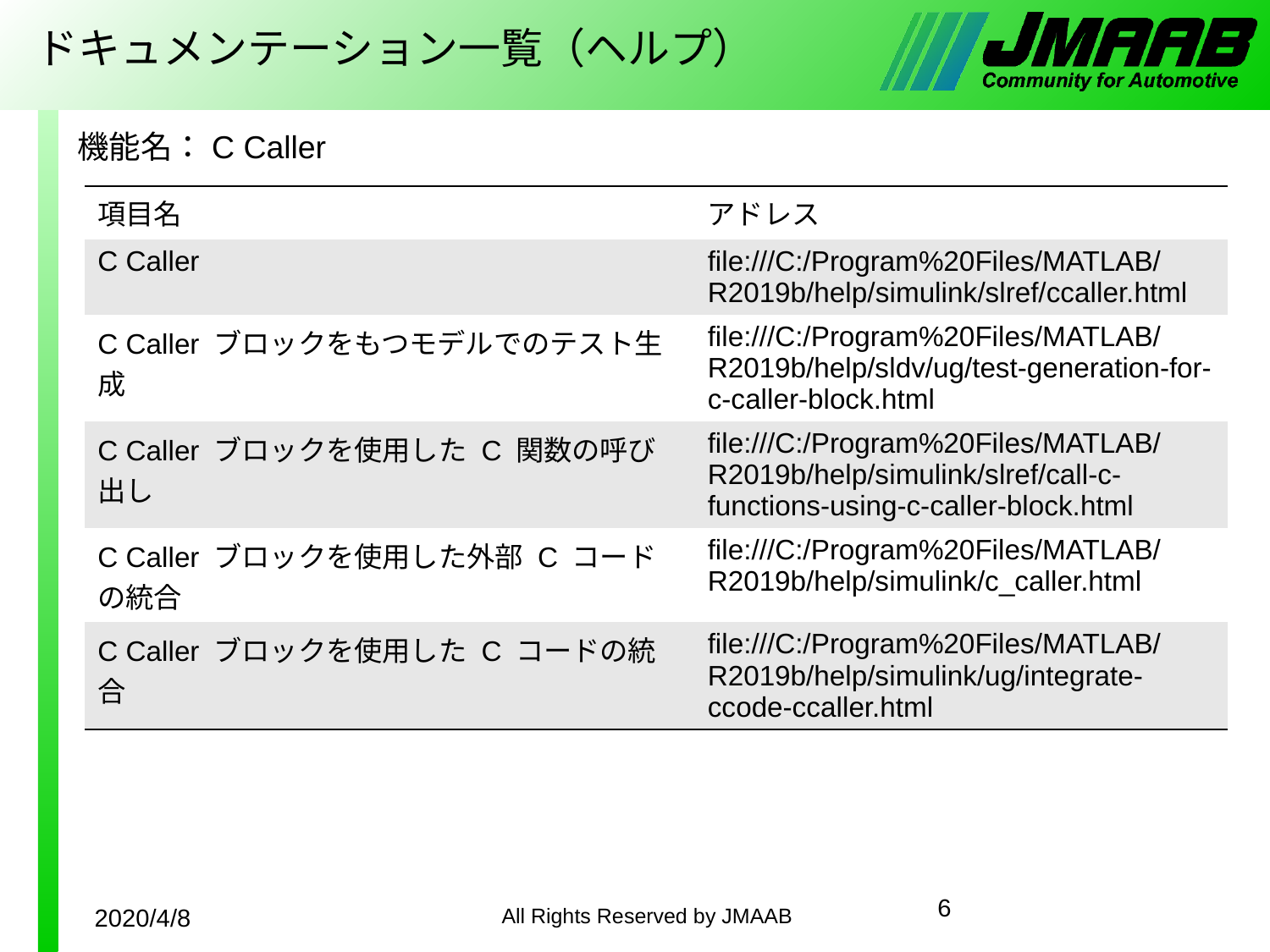

# ドキュメンテーション一覧（ヘルプ）
機能名：C Caller
| 項目名 | アドレス |
| --- | --- |
| C Caller | file:///C:/Program%20Files/MATLAB/R2019b/help/simulink/slref/ccaller.html |
| C Caller ブロックをもつモデルでのテスト生成 | file:///C:/Program%20Files/MATLAB/R2019b/help/sldv/ug/test-generation-for-c-caller-block.html |
| C Caller ブロックを使用した C 関数の呼び出し | file:///C:/Program%20Files/MATLAB/R2019b/help/simulink/slref/call-c-functions-using-c-caller-block.html |
| C Caller ブロックを使用した外部 C コードの統合 | file:///C:/Program%20Files/MATLAB/R2019b/help/simulink/c\_caller.html |
| C Caller ブロックを使用した C コードの統合 | file:///C:/Program%20Files/MATLAB/R2019b/help/simulink/ug/integrate-ccode-ccaller.html |
6
2020/4/8